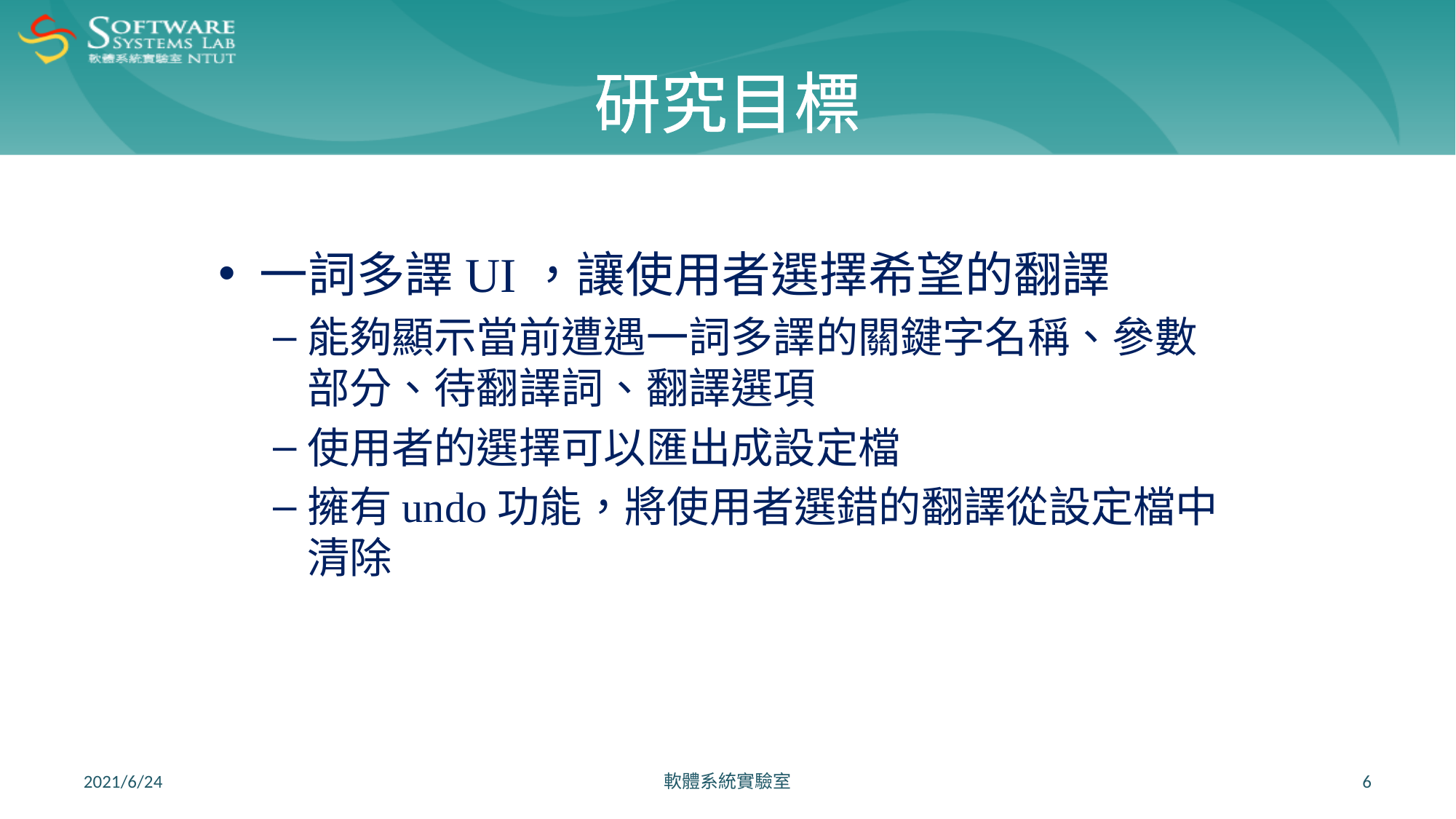

# 研究目標
一詞多譯UI，讓使用者選擇希望的翻譯
能夠顯示當前遭遇一詞多譯的關鍵字名稱、參數部分、待翻譯詞、翻譯選項
使用者的選擇可以匯出成設定檔
擁有undo功能，將使用者選錯的翻譯從設定檔中清除

2021/6/24
軟體系統實驗室
6